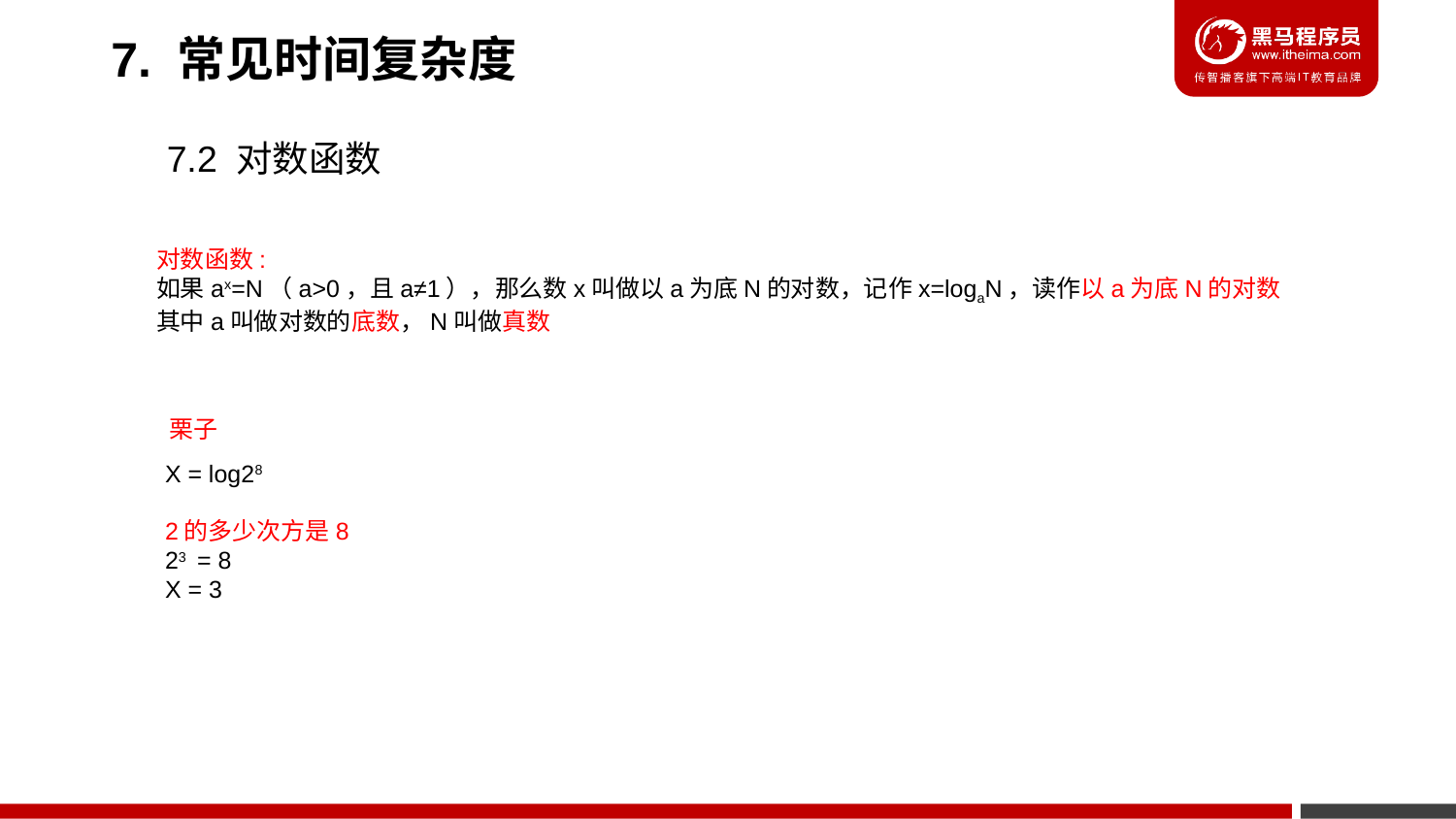

7. 常见时间复杂度
7.2 对数函数
对数函数:
如果ax=N（a>0，且a≠1），那么数x叫做以a为底N的对数，记作x=logaN，读作以a为底N的对数
其中a叫做对数的底数，N叫做真数
栗子
X = log28

2的多少次方是8
23  = 8
X = 3